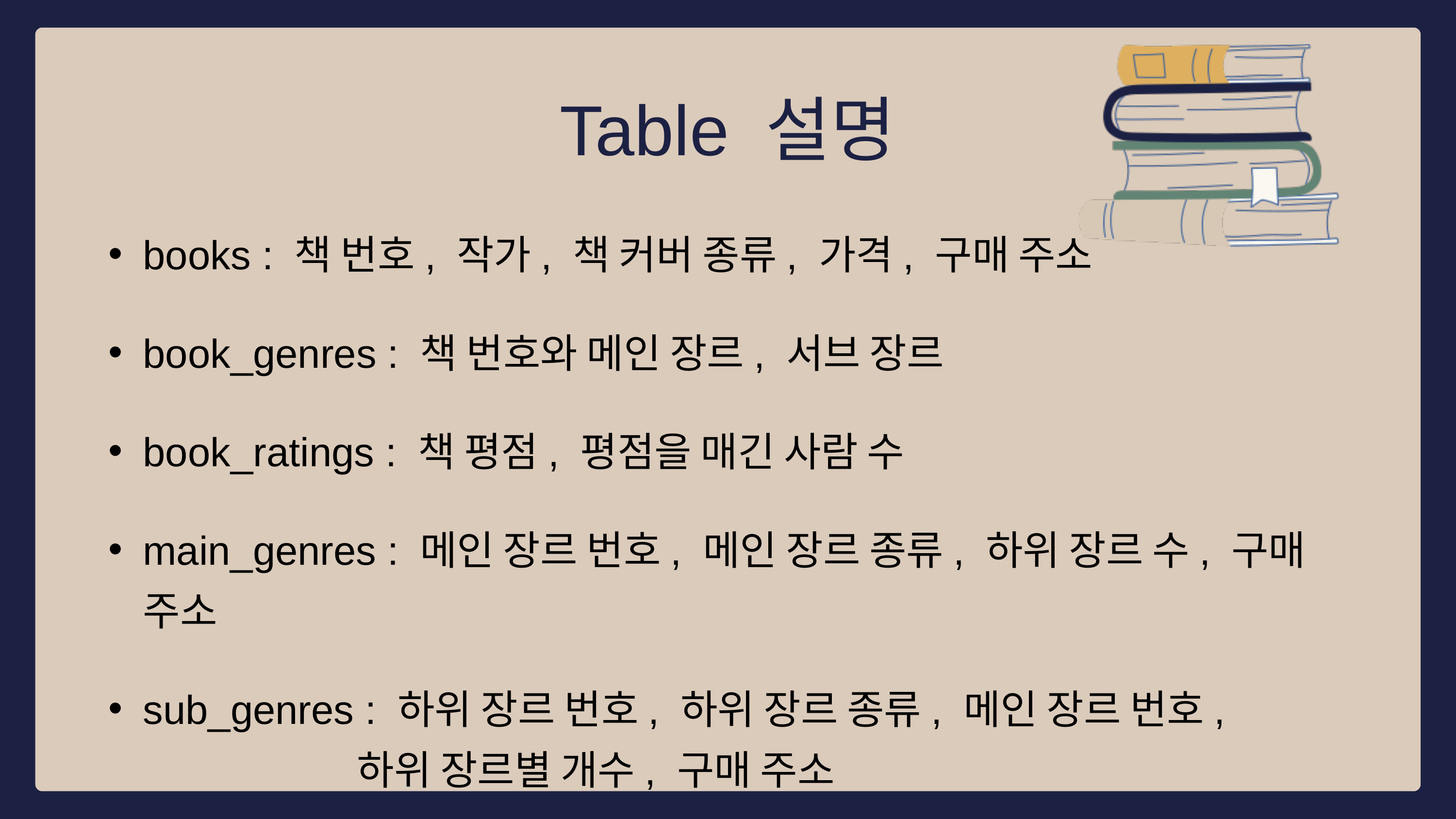

Table 설명
books : 책 번호, 작가, 책 커버 종류, 가격, 구매 주소

book_genres : 책 번호와 메인 장르, 서브 장르

book_ratings : 책 평점, 평점을 매긴 사람 수

main_genres : 메인 장르 번호, 메인 장르 종류, 하위 장르 수, 구매 주소

sub_genres : 하위 장르 번호, 하위 장르 종류, 메인 장르 번호,
                              하위 장르별 개수, 구매 주소